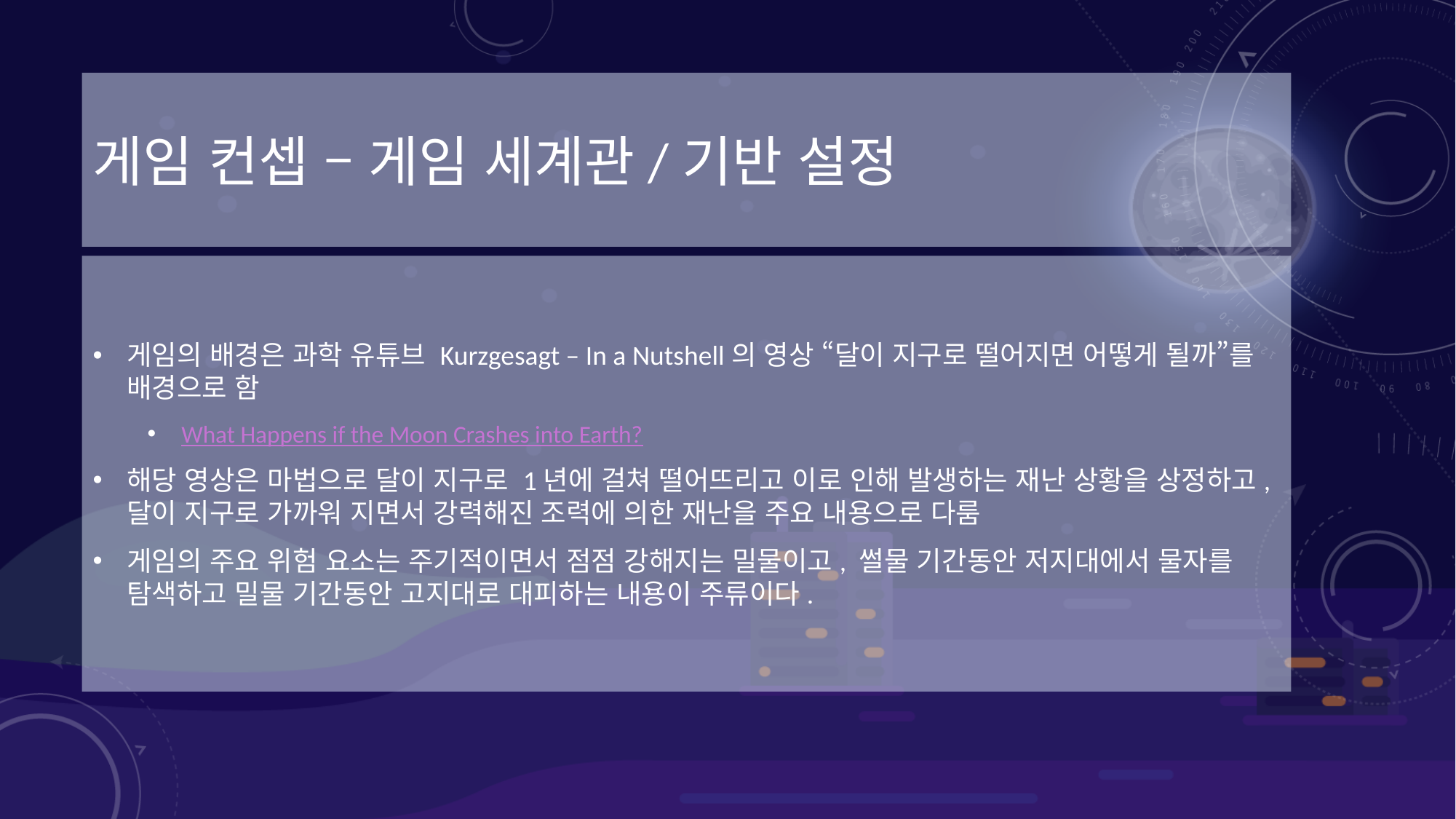

# 게임 컨셉 – 게임 세계관/기반 설정
게임의 배경은 과학 유튜브 Kurzgesagt – In a Nutshell의 영상 “달이 지구로 떨어지면 어떻게 될까”를 배경으로 함
What Happens if the Moon Crashes into Earth?
해당 영상은 마법으로 달이 지구로 1년에 걸쳐 떨어뜨리고 이로 인해 발생하는 재난 상황을 상정하고, 달이 지구로 가까워 지면서 강력해진 조력에 의한 재난을 주요 내용으로 다룸
게임의 주요 위험 요소는 주기적이면서 점점 강해지는 밀물이고, 썰물 기간동안 저지대에서 물자를 탐색하고 밀물 기간동안 고지대로 대피하는 내용이 주류이다.